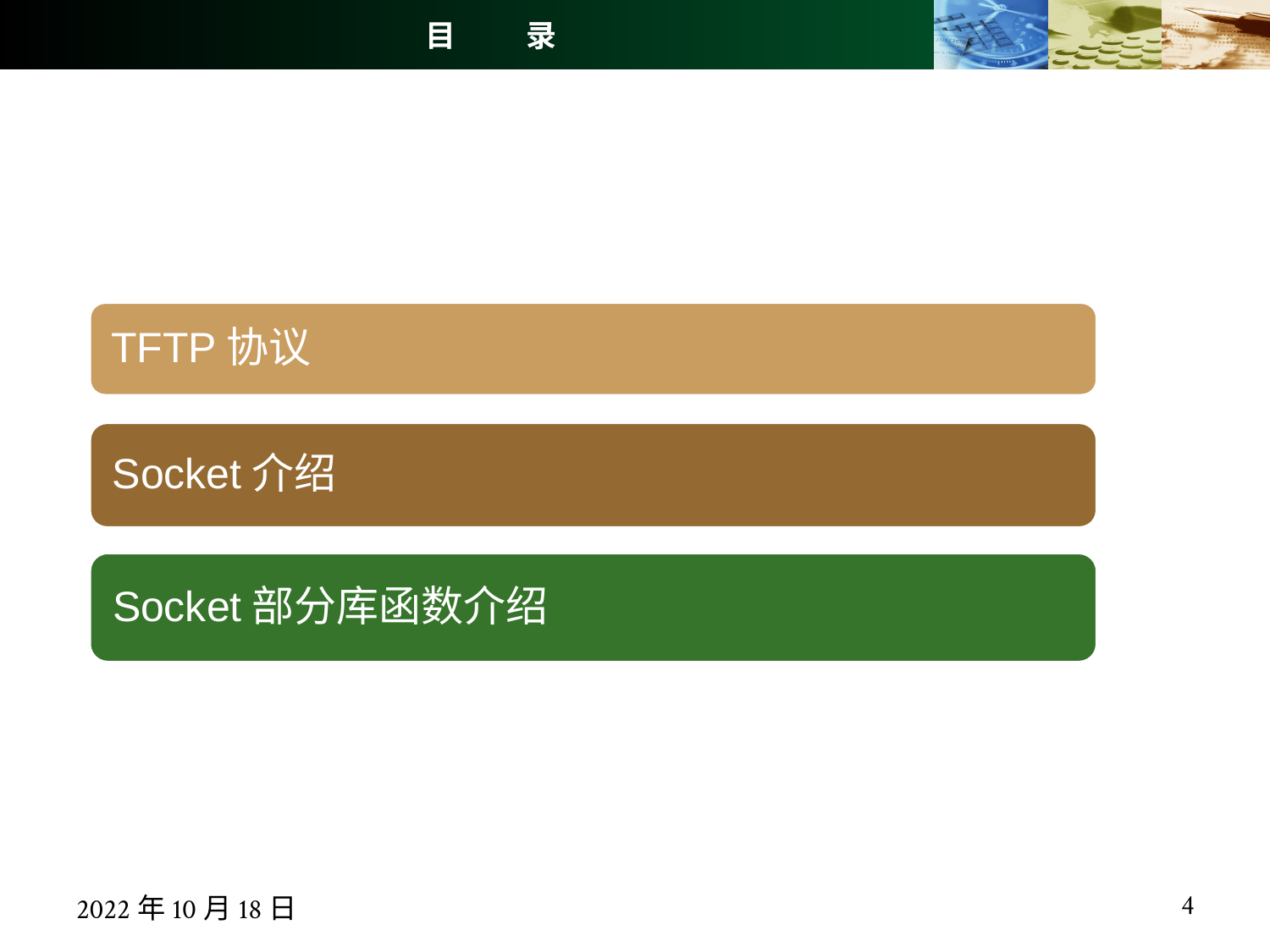

# 目          录
TFTP协议
Socket介绍
Socket部分库函数介绍
4
2022年10月18日